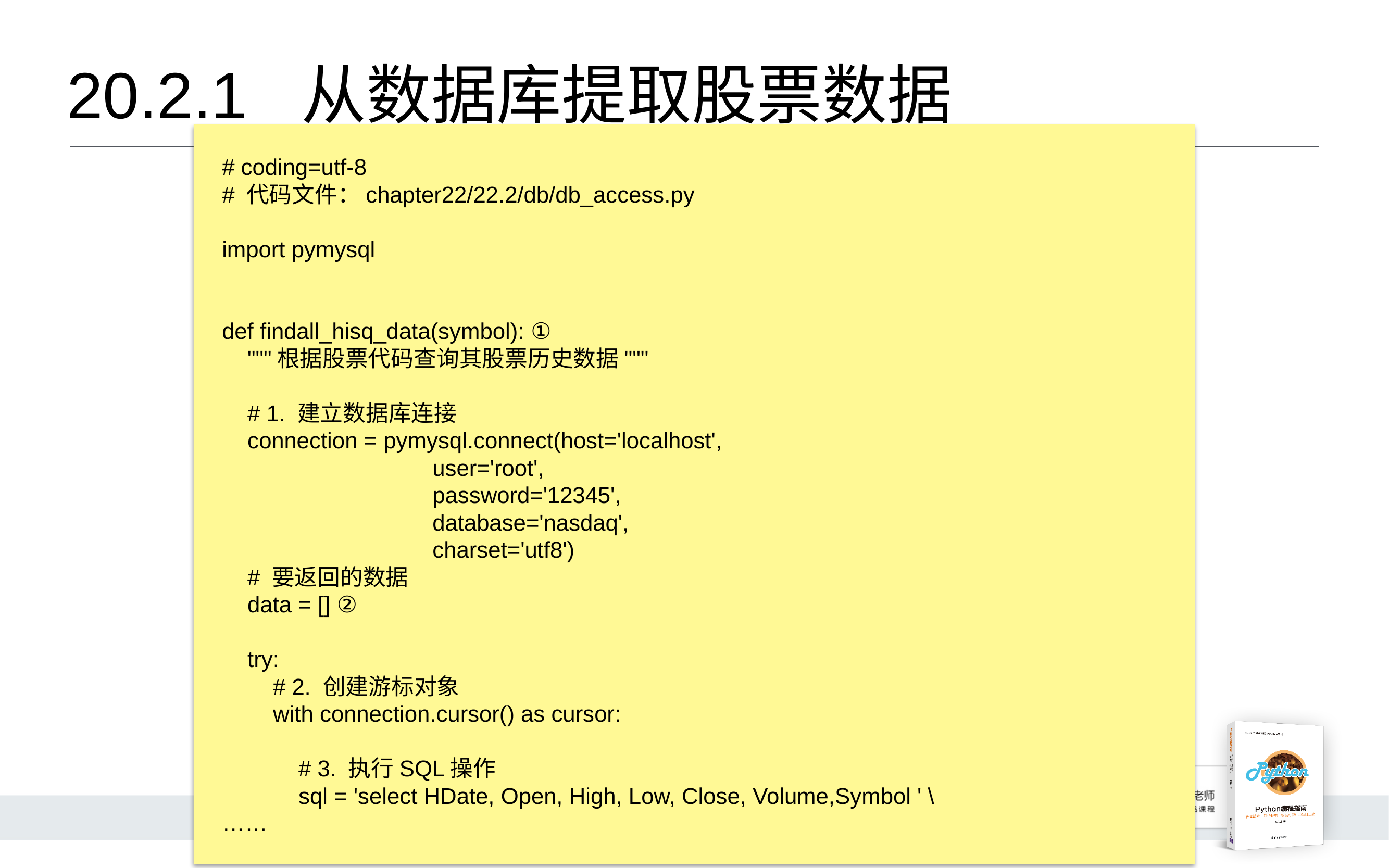

# 20.2.1 	从数据库提取股票数据
# coding=utf-8
# 代码文件：chapter22/22.2/db/db_access.py

import pymysql

def findall_hisq_data(symbol): ①
    """根据股票代码查询其股票历史数据"""

    # 1. 建立数据库连接
    connection = pymysql.connect(host='localhost',
                                 user='root',
                                 password='12345',
                                 database='nasdaq',
                                 charset='utf8')
    # 要返回的数据
    data = [] ②

    try:
        # 2. 创建游标对象
        with connection.cursor() as cursor:

            # 3. 执行SQL操作
            sql = 'select HDate, Open, High, Low, Close, Volume,Symbol ' \
……